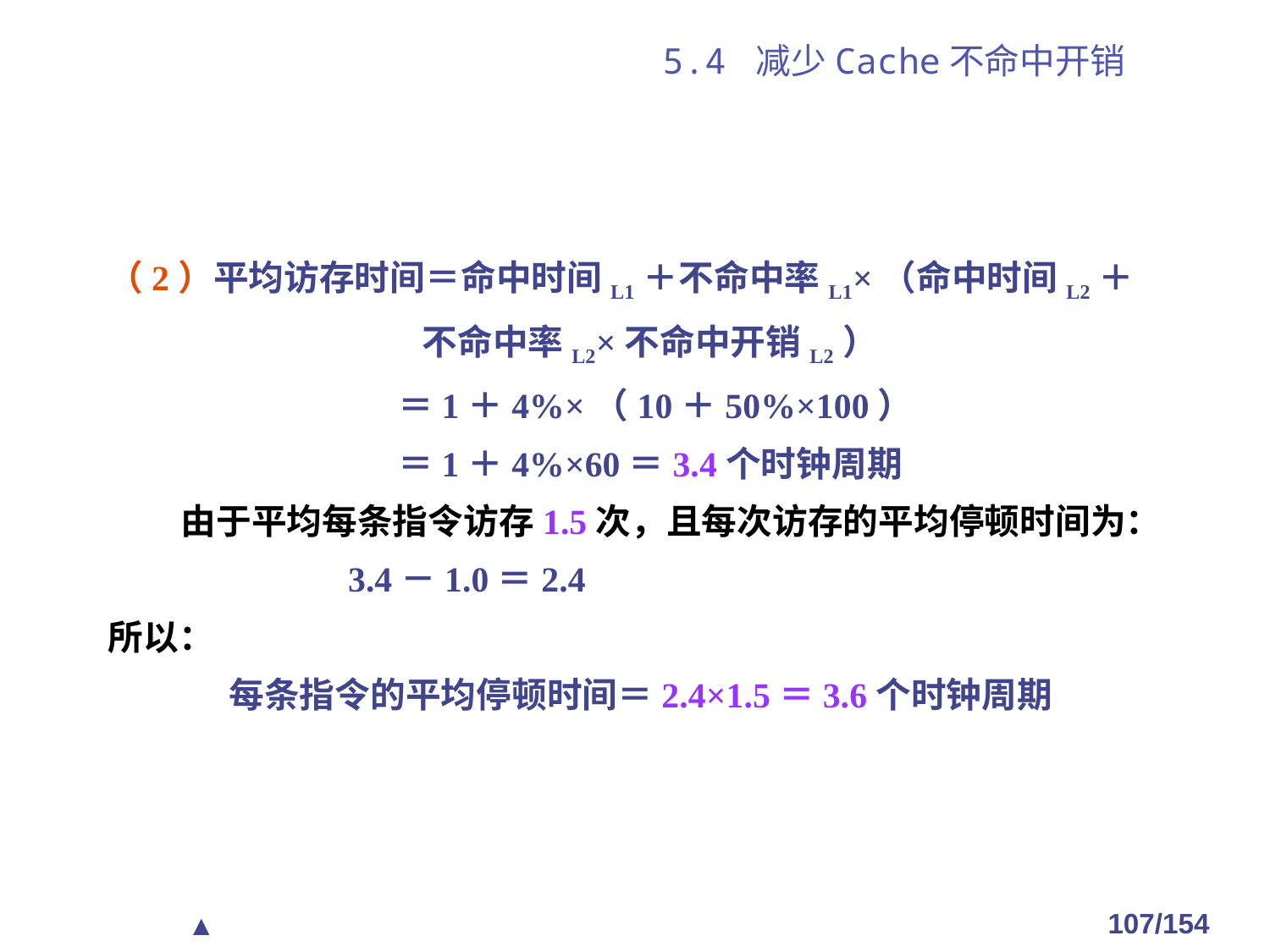

# 5.4 减少Cache不命中开销
（2）平均访存时间＝命中时间L1＋不命中率L1×（命中时间L2＋
                                      不命中率L2×不命中开销L2）
                                   ＝1＋4%×（10＋50%×100）
                                   ＝1＋4%×60＝3.4个时钟周期
        由于平均每条指令访存1.5次，且每次访存的平均停顿时间为：
                           3.4－1.0＝2.4
所以：
              每条指令的平均停顿时间＝2.4×1.5＝3.6个时钟周期